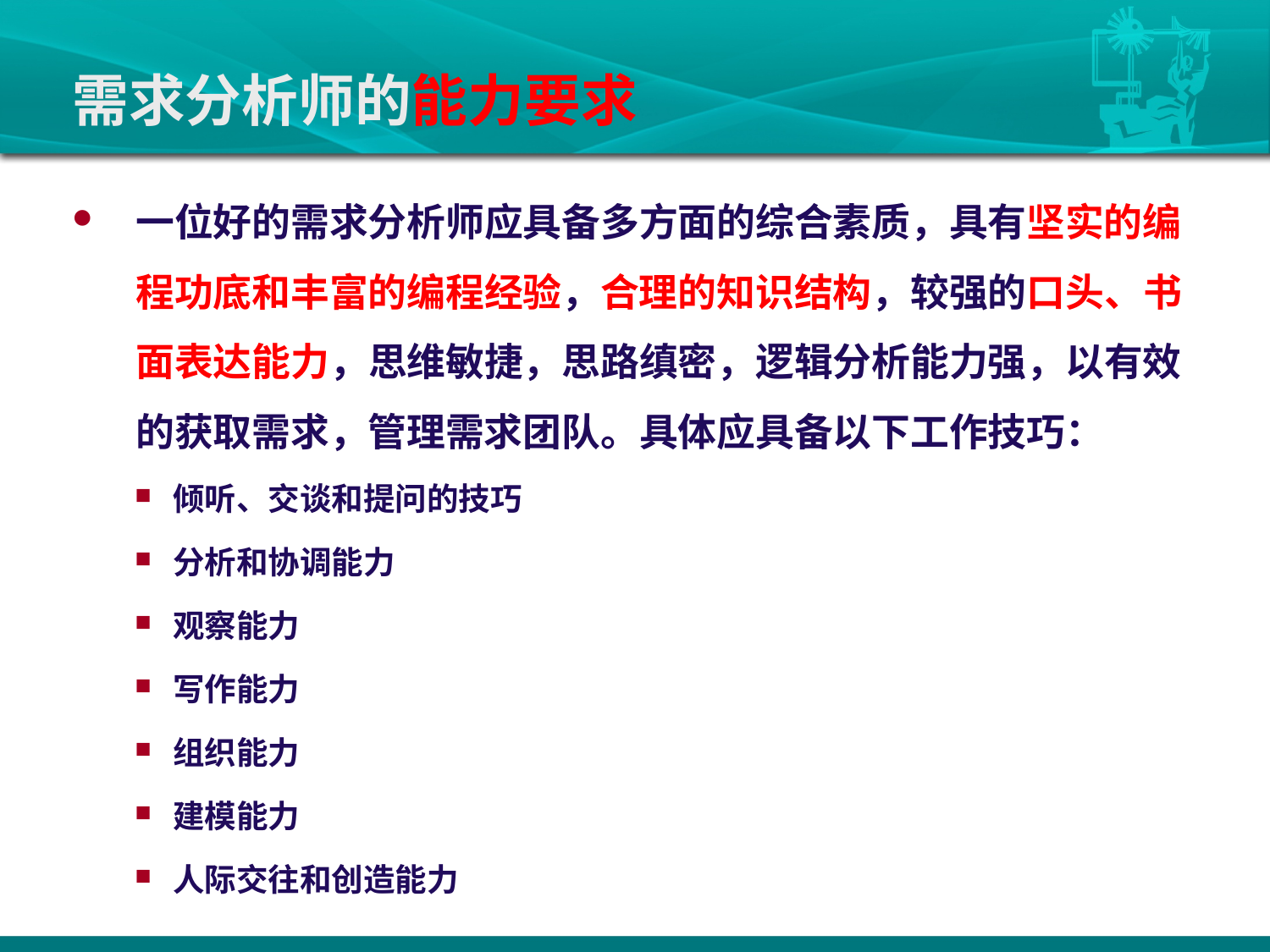

# 需求分析师的能力要求
一位好的需求分析师应具备多方面的综合素质，具有坚实的编程功底和丰富的编程经验，合理的知识结构，较强的口头、书面表达能力，思维敏捷，思路缜密，逻辑分析能力强，以有效的获取需求，管理需求团队。具体应具备以下工作技巧：
倾听、交谈和提问的技巧
分析和协调能力
观察能力
写作能力
组织能力
建模能力
人际交往和创造能力